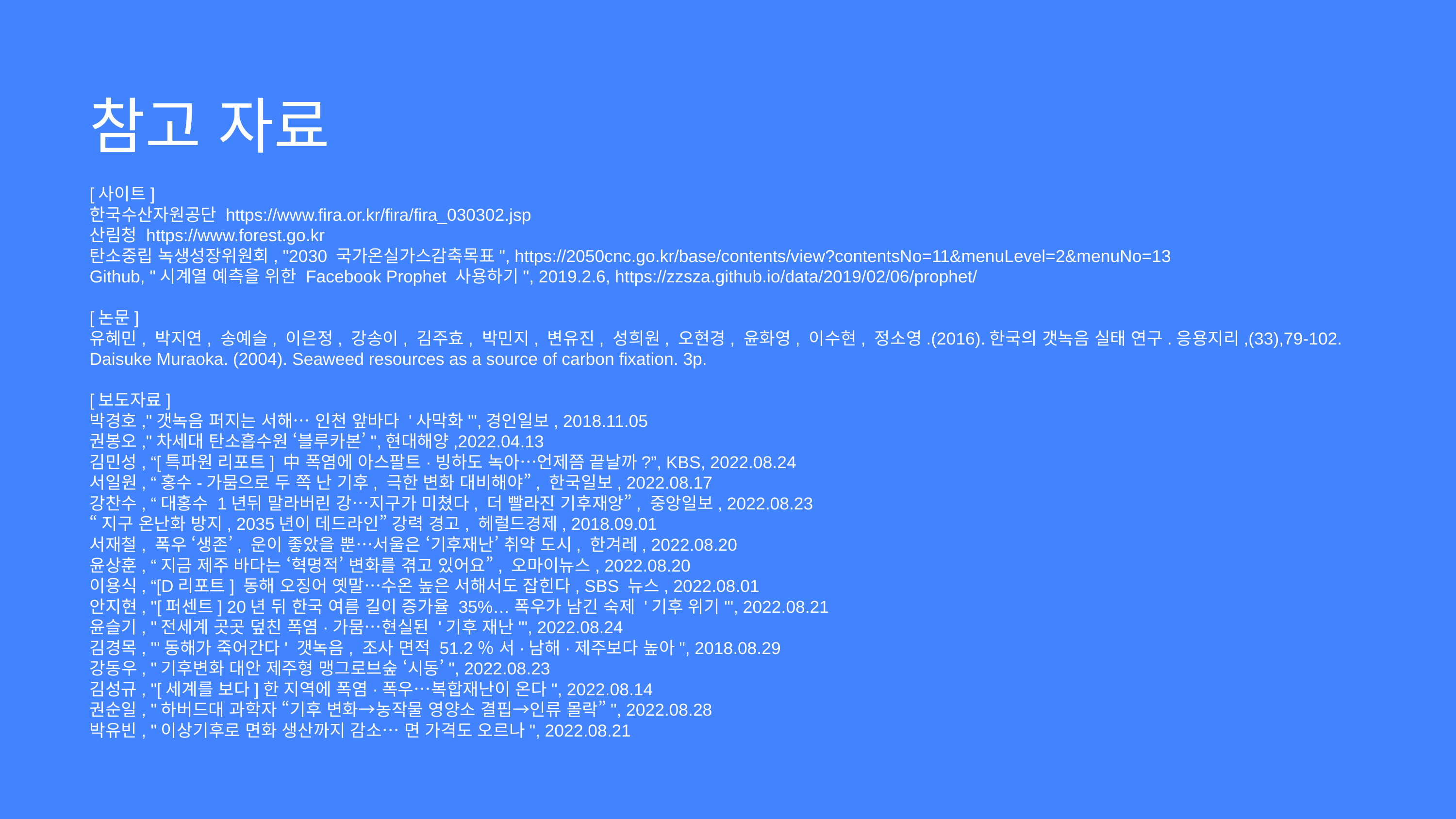

참고 자료
[사이트]
한국수산자원공단 https://www.fira.or.kr/fira/fira_030302.jsp
산림청 https://www.forest.go.kr
탄소중립 녹생성장위원회, "2030 국가온실가스감축목표", https://2050cnc.go.kr/base/contents/view?contentsNo=11&menuLevel=2&menuNo=13
Github, "시계열 예측을 위한 Facebook Prophet 사용하기", 2019.2.6, https://zzsza.github.io/data/2019/02/06/prophet/

[논문]
유혜민, 박지연, 송예슬, 이은정, 강송이, 김주효, 박민지, 변유진, 성희원, 오현경, 윤화영, 이수현, 정소영.(2016).한국의 갯녹음 실태 연구.응용지리,(33),79-102.
Daisuke Muraoka. (2004). Seaweed resources as a source of carbon fixation. 3p.

[보도자료]
박경호,"갯녹음 퍼지는 서해… 인천 앞바다 '사막화'",경인일보, 2018.11.05
권봉오,"차세대 탄소흡수원 ‘블루카본’",현대해양,2022.04.13
김민성, “[특파원 리포트] 中 폭염에 아스팔트·빙하도 녹아…언제쯤 끝날까?”, KBS, 2022.08.24
서일원, “홍수-가뭄으로 두 쪽 난 기후, 극한 변화 대비해야”, 한국일보, 2022.08.17
강찬수, “대홍수 1년뒤 말라버린 강…지구가 미쳤다, 더 빨라진 기후재앙”, 중앙일보, 2022.08.23
“지구 온난화 방지, 2035년이 데드라인” 강력 경고, 헤럴드경제, 2018.09.01
서재철, 폭우 ‘생존’, 운이 좋았을 뿐…서울은 ‘기후재난’ 취약 도시, 한겨레, 2022.08.20
윤상훈, “지금 제주 바다는 ‘혁명적’ 변화를 겪고 있어요”, 오마이뉴스, 2022.08.20
이용식, “[D리포트] 동해 오징어 옛말…수온 높은 서해서도 잡힌다, SBS 뉴스, 2022.08.01
안지현, "[퍼센트] 20년 뒤 한국 여름 길이 증가율 35%…폭우가 남긴 숙제 '기후 위기'", 2022.08.21
윤슬기, "전세계 곳곳 덮친 폭염·가뭄…현실된 '기후 재난'", 2022.08.24
김경목, "'동해가 죽어간다' 갯녹음, 조사 면적 51.2％ 서·남해·제주보다 높아", 2018.08.29
강동우, "기후변화 대안 제주형 맹그로브숲 ‘시동’", 2022.08.23
김성규, "[세계를 보다]한 지역에 폭염·폭우…복합재난이 온다", 2022.08.14
권순일, "하버드대 과학자 “기후 변화→농작물 영양소 결핍→인류 몰락”", 2022.08.28
박유빈, "이상기후로 면화 생산까지 감소… 면 가격도 오르나", 2022.08.21